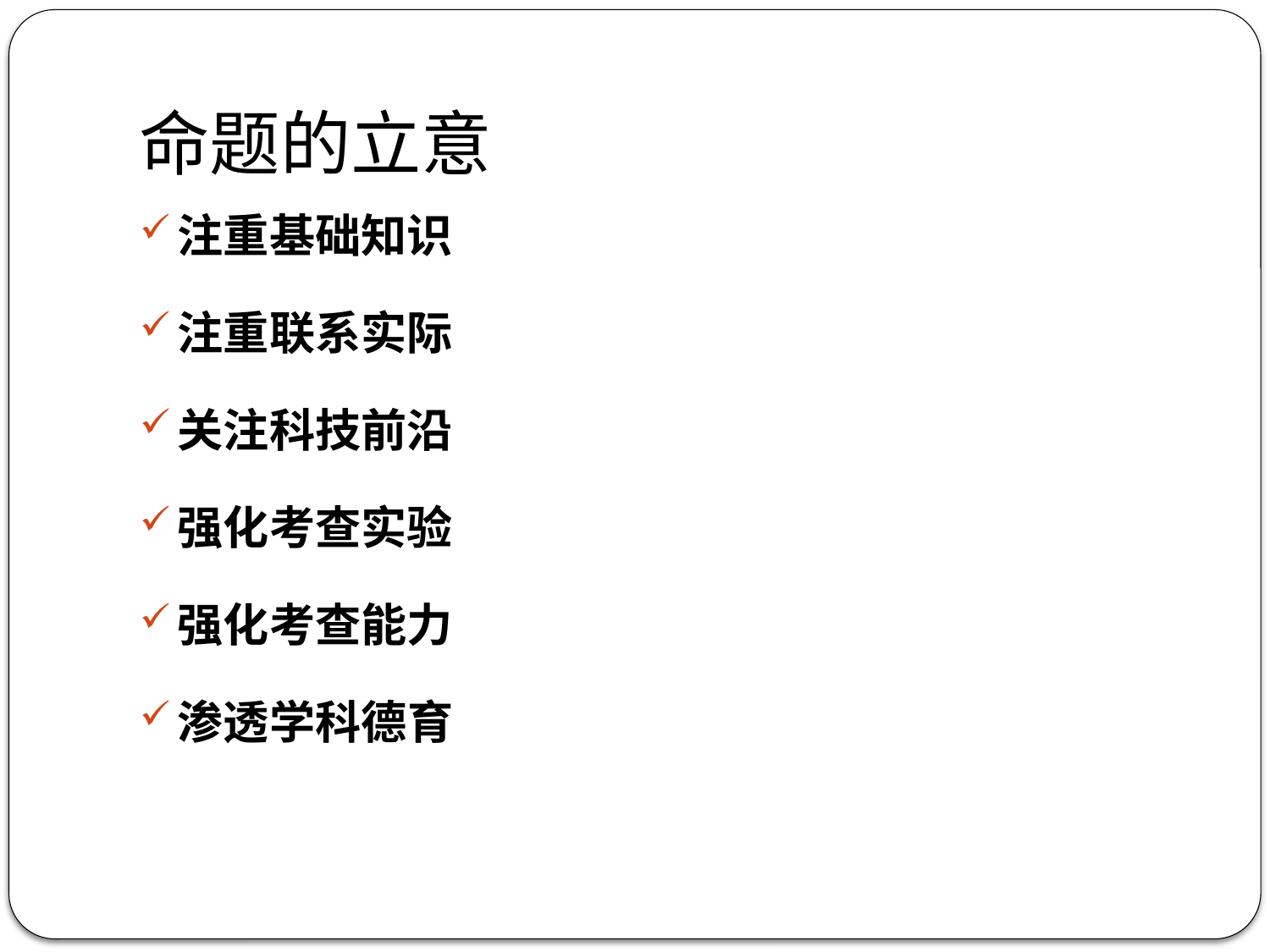

# 命题的立意
注重基础知识
注重联系实际
关注科技前沿
强化考查实验
强化考查能力
渗透学科德育